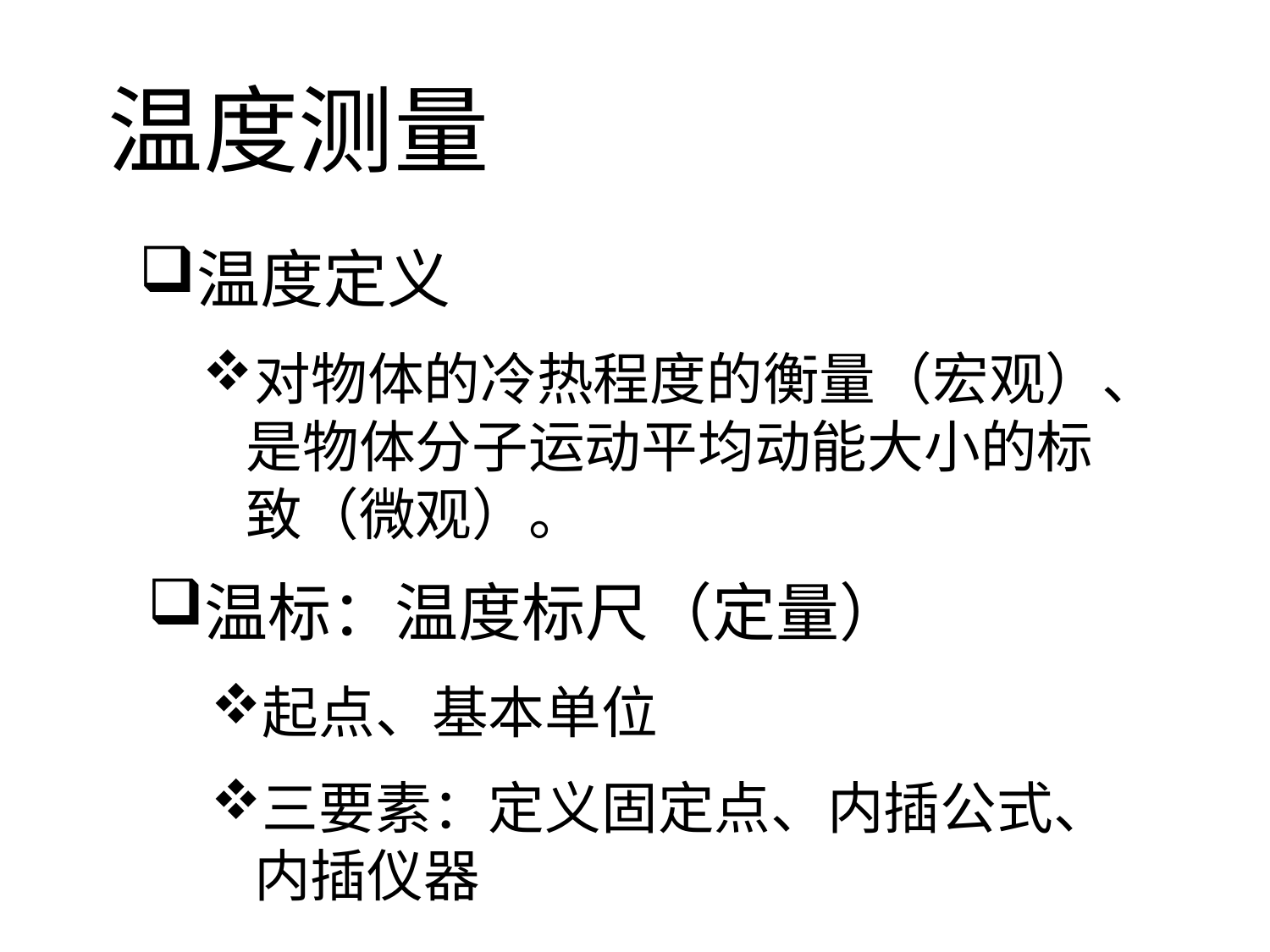

温度测量
温度定义
对物体的冷热程度的衡量（宏观）、是物体分子运动平均动能大小的标致（微观）。
温标：温度标尺（定量）
起点、基本单位
三要素：定义固定点、内插公式、内插仪器